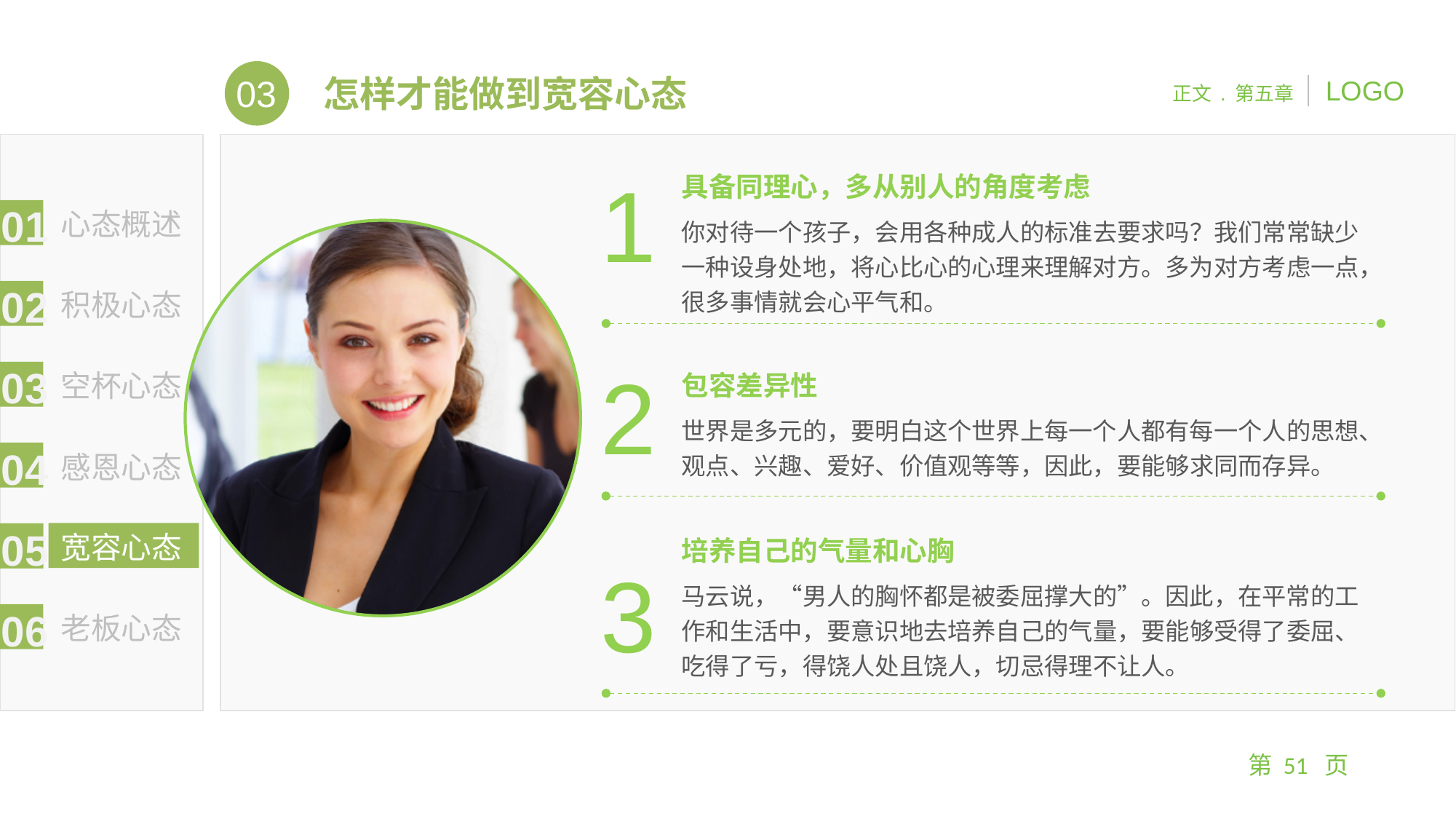

03
怎样才能做到宽容心态
1
具备同理心，多从别人的角度考虑
你对待一个孩子，会用各种成人的标准去要求吗？我们常常缺少一种设身处地，将心比心的心理来理解对方。多为对方考虑一点，很多事情就会心平气和。

2
包容差异性
世界是多元的，要明白这个世界上每一个人都有每一个人的思想、观点、兴趣、爱好、价值观等等，因此，要能够求同而存异。
培养自己的气量和心胸
马云说，“男人的胸怀都是被委屈撑大的”。因此，在平常的工作和生活中，要意识地去培养自己的气量，要能够受得了委屈、吃得了亏，得饶人处且饶人，切忌得理不让人。
3